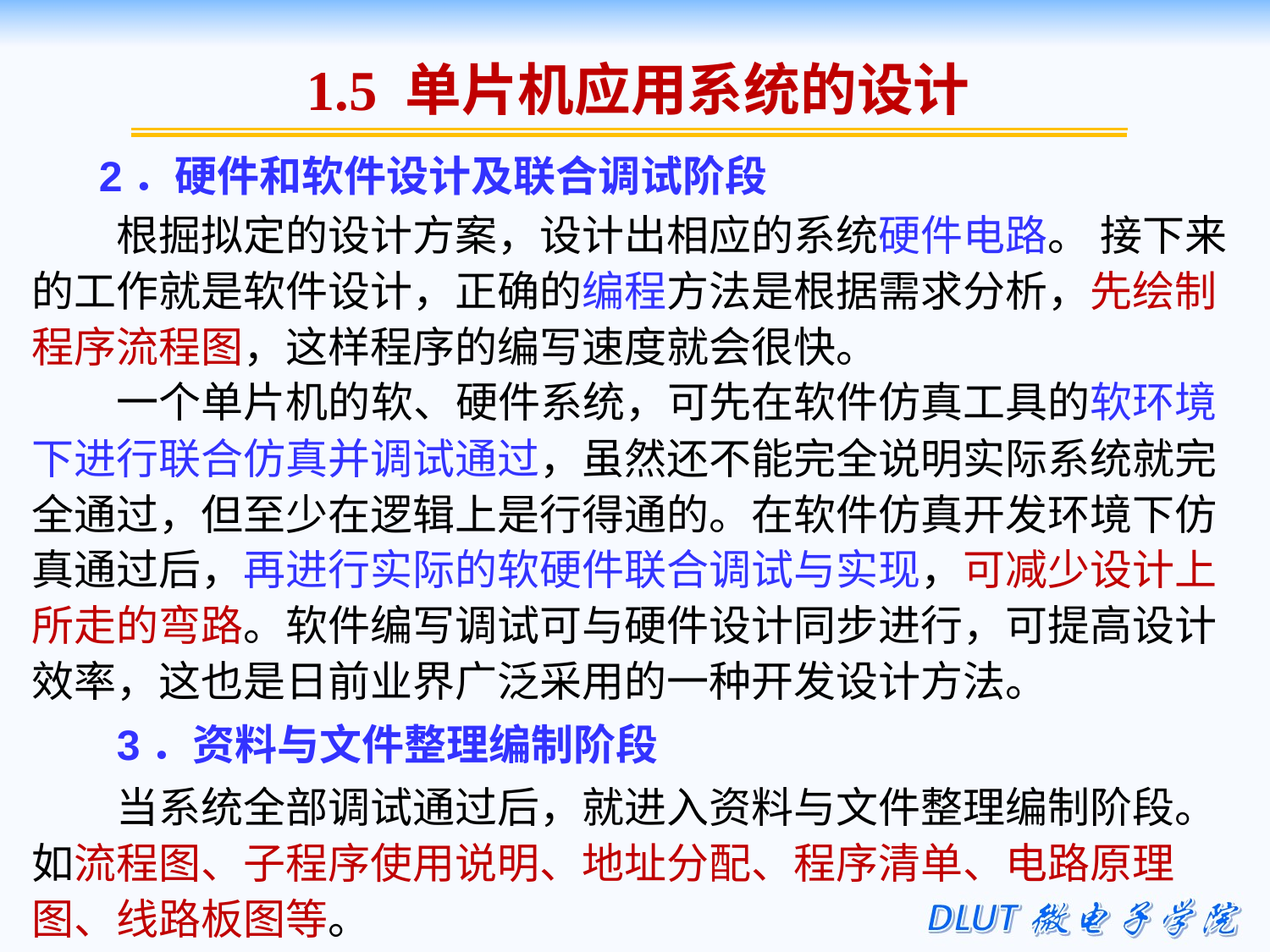

1.5 单片机应用系统的设计
2．硬件和软件设计及联合调试阶段
根掘拟定的设计方案，设计出相应的系统硬件电路。 接下来的工作就是软件设计，正确的编程方法是根据需求分析，先绘制程序流程图，这样程序的编写速度就会很快。
一个单片机的软、硬件系统，可先在软件仿真工具的软环境下进行联合仿真并调试通过，虽然还不能完全说明实际系统就完全通过，但至少在逻辑上是行得通的。在软件仿真开发环境下仿真通过后，再进行实际的软硬件联合调试与实现，可减少设计上所走的弯路。软件编写调试可与硬件设计同步进行，可提高设计效率，这也是日前业界广泛采用的一种开发设计方法。
3．资料与文件整理编制阶段
当系统全部调试通过后，就进入资料与文件整理编制阶段。如流程图、子程序使用说明、地址分配、程序清单、电路原理图、线路板图等。